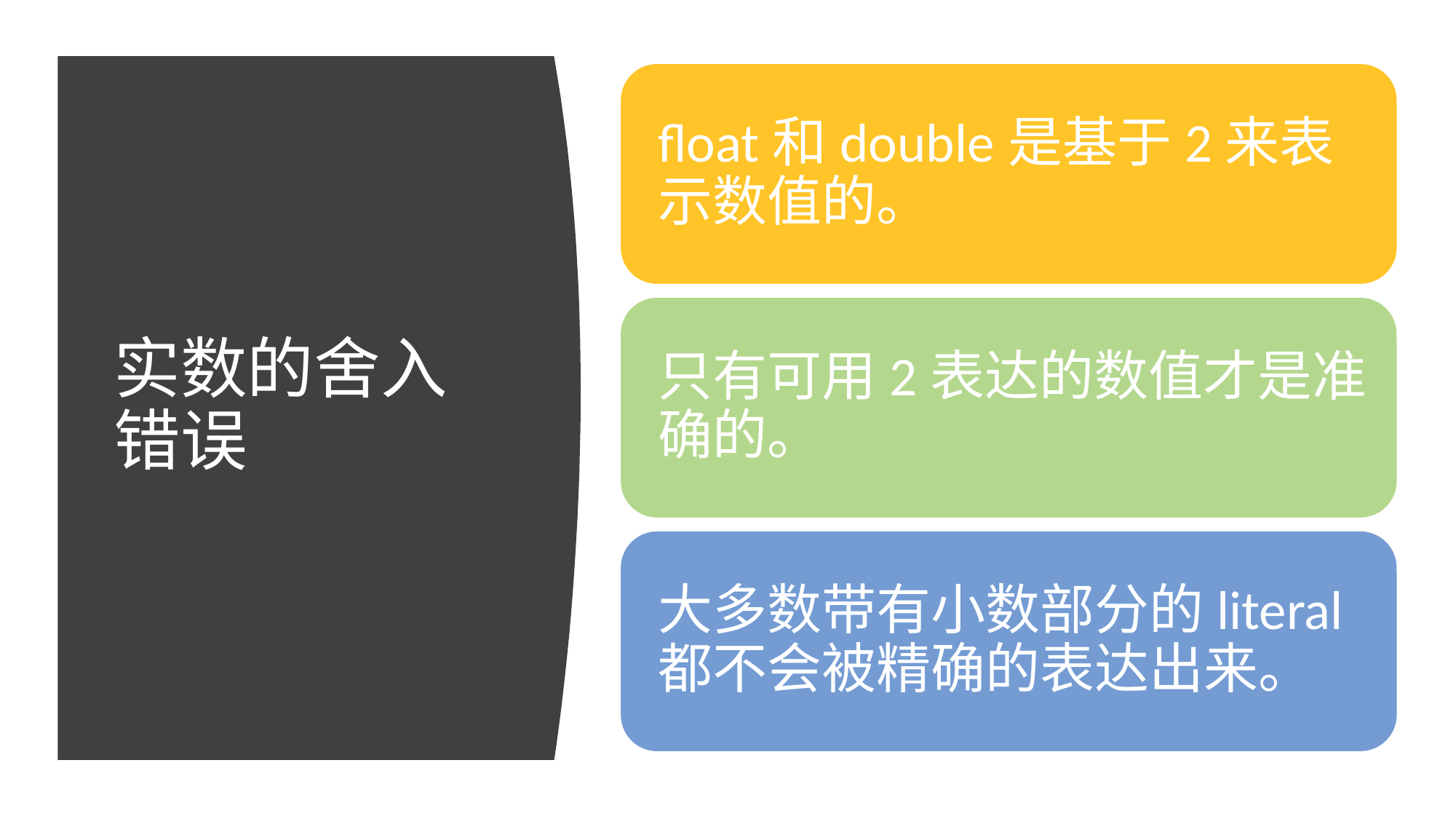

float和double是基于2来表示数值的。
只有可用2表达的数值才是准确的。
大多数带有小数部分的literal都不会被精确的表达出来。

# 实数的舍入错误